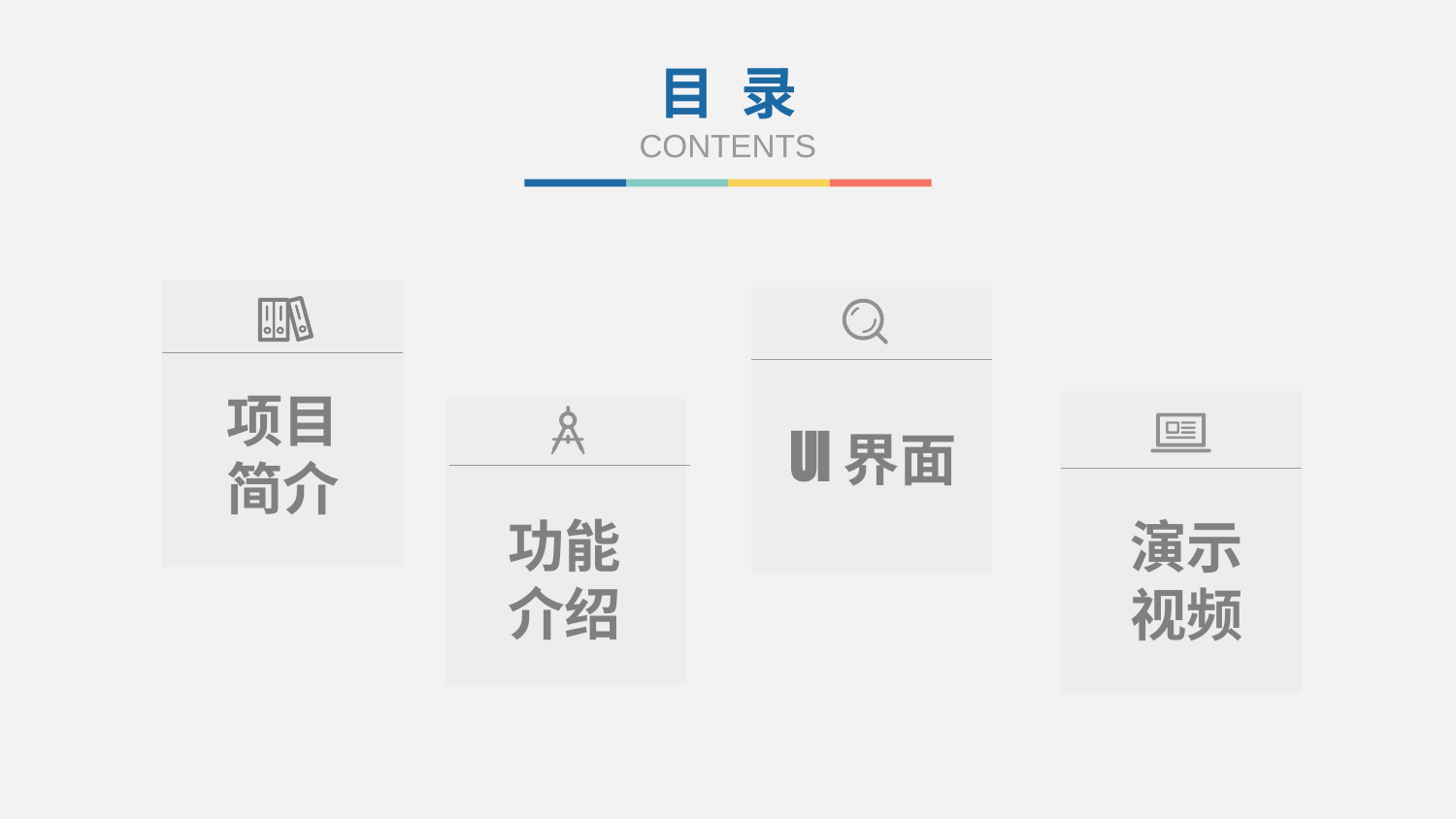

目  录
CONTENTS

项目简介

UI界面

演示
视频

功能
介绍